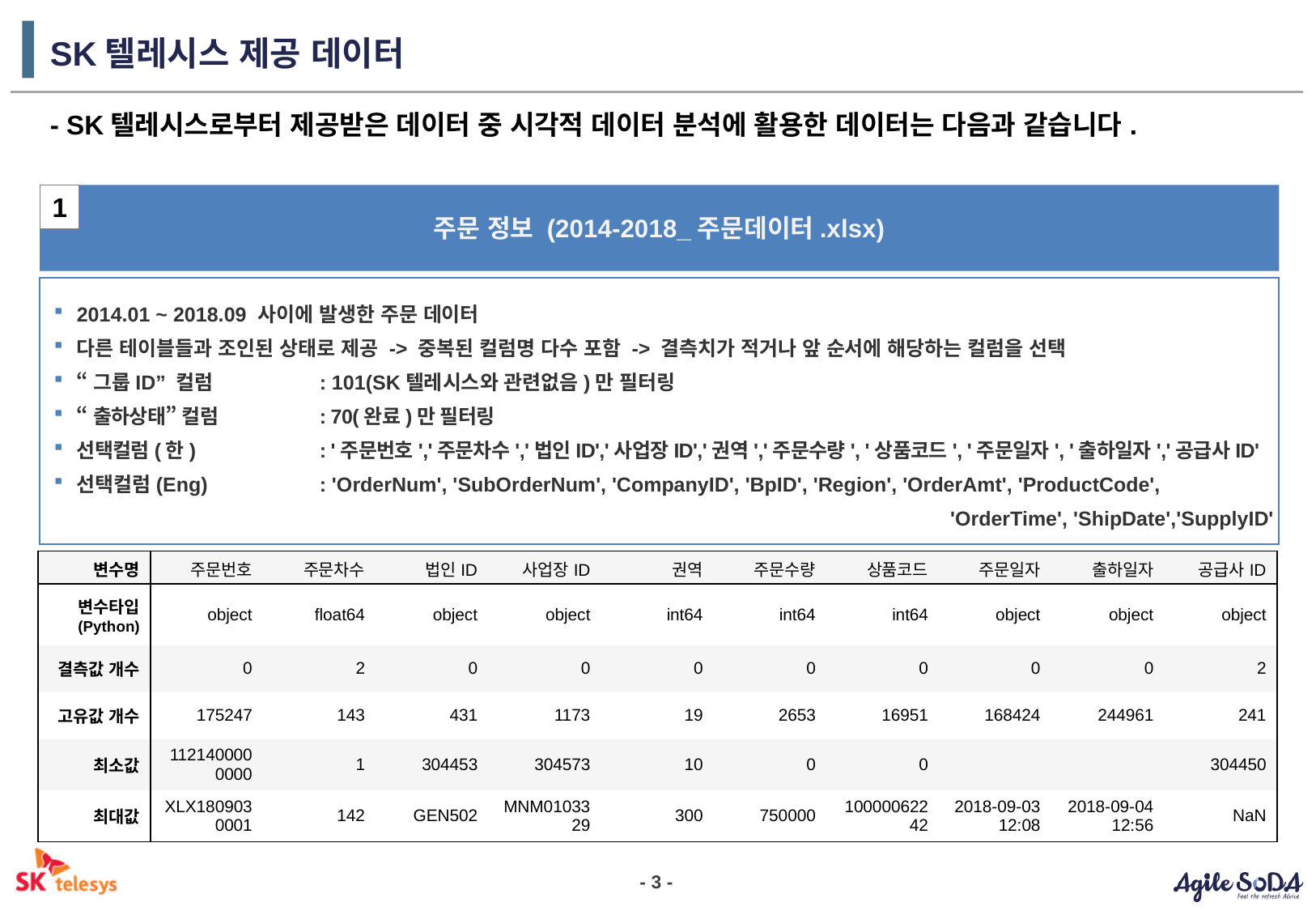

# SK텔레시스 제공 데이터
- SK텔레시스로부터 제공받은 데이터 중 시각적 데이터 분석에 활용한 데이터는 다음과 같습니다.
1
주문 정보 (2014-2018_주문데이터.xlsx)
2014.01 ~ 2018.09 사이에 발생한 주문 데이터
다른 테이블들과 조인된 상태로 제공 -> 중복된 컬럼명 다수 포함 -> 결측치가 적거나 앞 순서에 해당하는 컬럼을 선택
“그룹ID” 컬럼	: 101(SK텔레시스와 관련없음)만 필터링
“출하상태” 컬럼	: 70(완료)만 필터링
선택컬럼(한)  	: '주문번호','주문차수','법인ID','사업장ID','권역','주문수량', '상품코드', '주문일자', '출하일자','공급사ID'
선택컬럼(Eng)	: 'OrderNum', 'SubOrderNum', 'CompanyID', 'BpID', 'Region', 'OrderAmt', 'ProductCode',
 'OrderTime', 'ShipDate','SupplyID'
| 변수명 | 주문번호 | 주문차수 | 법인ID | 사업장ID | 권역 | 주문수량 | 상품코드 | 주문일자 | 출하일자 | 공급사ID |
| --- | --- | --- | --- | --- | --- | --- | --- | --- | --- | --- |
| 변수타입 (Python) | object | float64 | object | object | int64 | int64 | int64 | object | object | object |
| 결측값 개수 | 0 | 2 | 0 | 0 | 0 | 0 | 0 | 0 | 0 | 2 |
| 고유값 개수 | 175247 | 143 | 431 | 1173 | 19 | 2653 | 16951 | 168424 | 244961 | 241 |
| 최소값 | 1121400000000 | 1 | 304453 | 304573 | 10 | 0 | 0 |  |  | 304450 |
| 최대값 | XLX1809030001 | 142 | GEN502 | MNM0103329 | 300 | 750000 | 10000062242 | 2018-09-03 12:08 | 2018-09-04 12:56 | NaN |